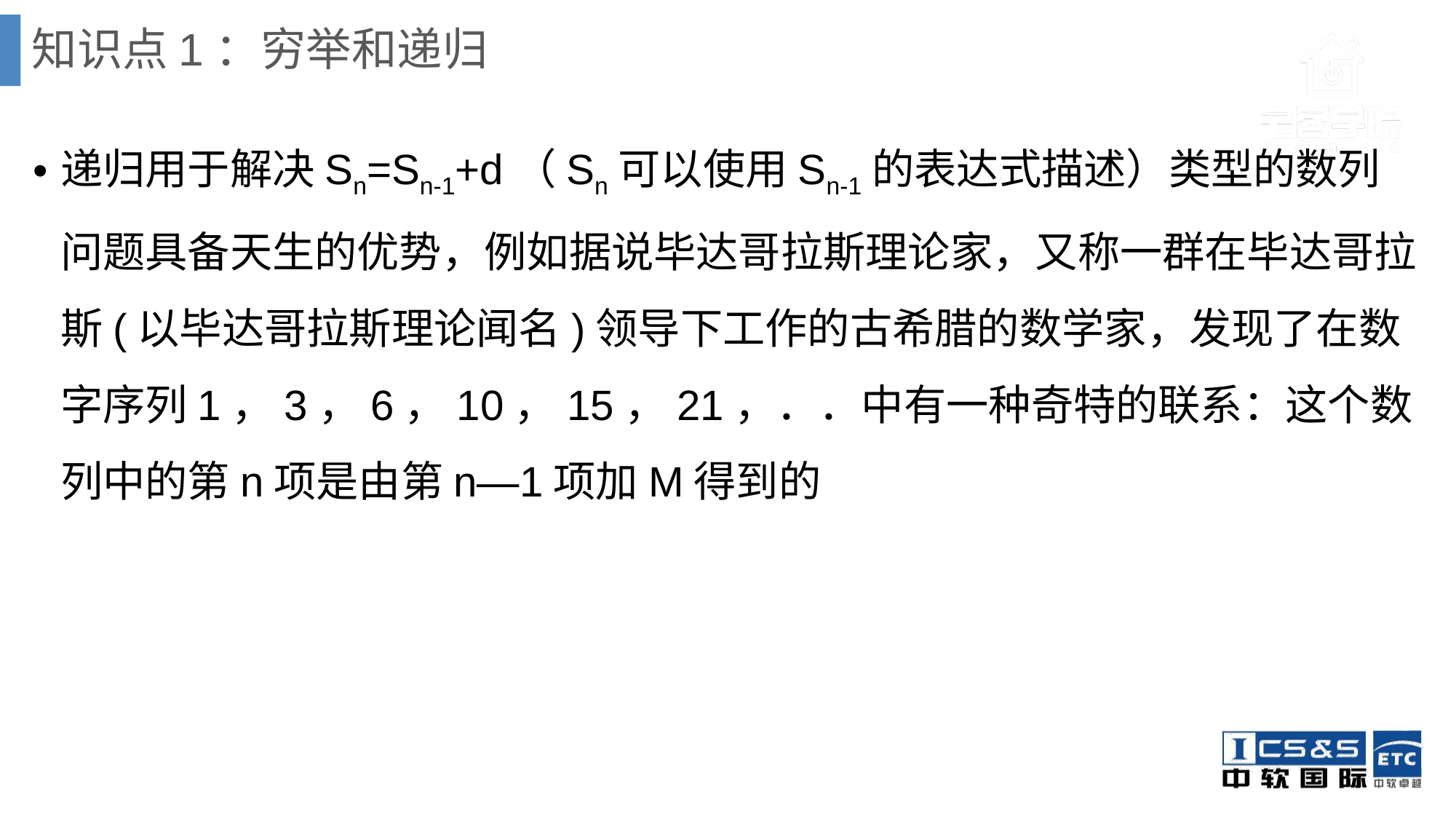

# 知识点1：穷举和递归
递归用于解决Sn=Sn-1+d（Sn可以使用Sn-1的表达式描述）类型的数列问题具备天生的优势，例如据说毕达哥拉斯理论家，又称一群在毕达哥拉斯(以毕达哥拉斯理论闻名)领导下工作的古希腊的数学家，发现了在数字序列1，3，6，10，15，21，．．中有一种奇特的联系：这个数列中的第n项是由第n—1项加M得到的